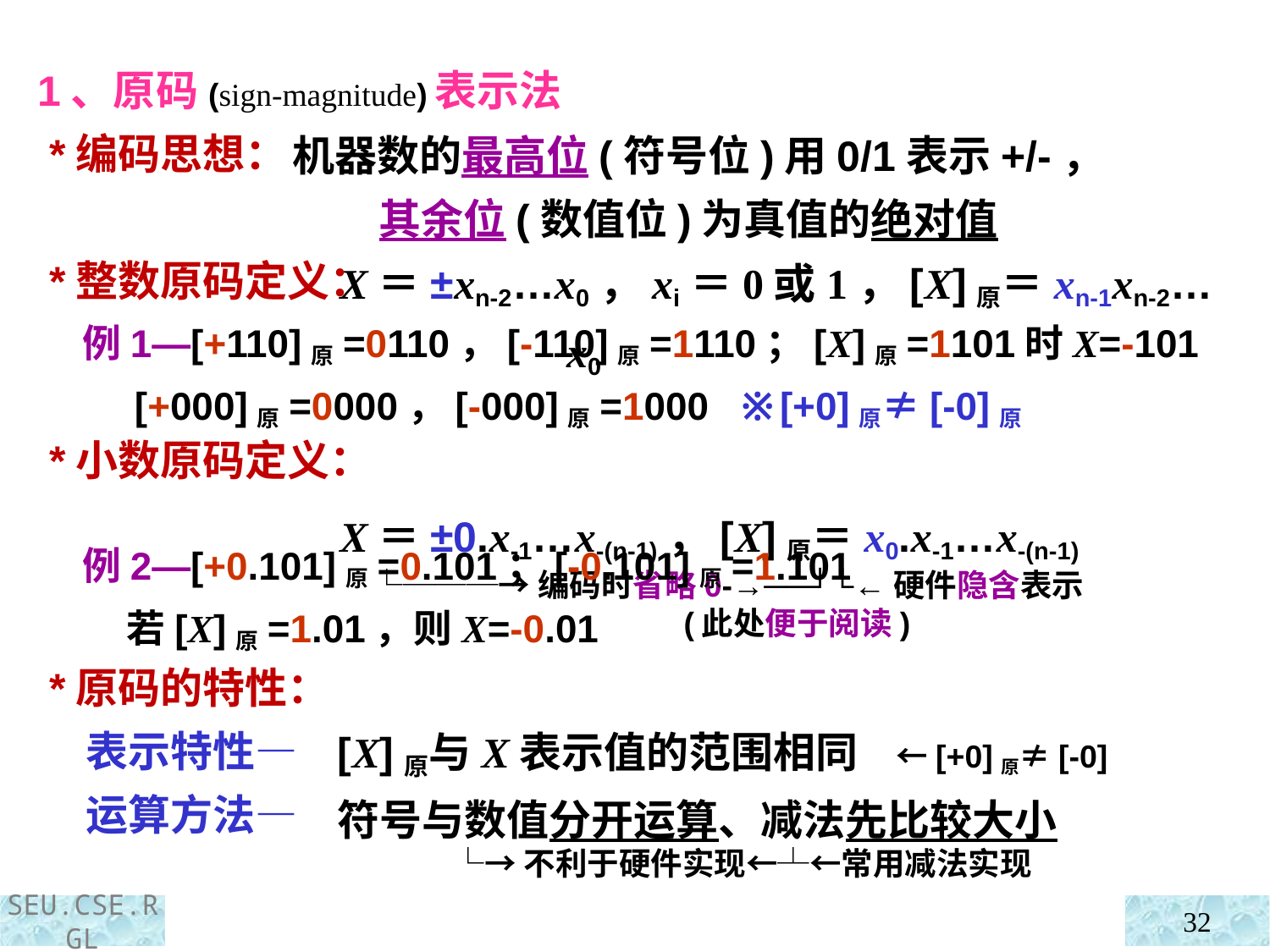

1、原码(sign-magnitude)表示法
 *编码思想：

 *整数原码定义：

 *小数原码定义：

 *原码的特性：
    表示特性—
    运算方法—
机器数的最高位(符号位)用0/1表示+/-，
        其余位(数值位)为真值的绝对值
    X＝±xn-2…x0，xi＝0或1，[X]原＝xn-1xn-2…x0

    X＝±0.x-1…x-(n-1)，[X]原＝x0.x-1…x-(n-1)
           └───→编码时省略0-→──┘└←硬件隐含表示
                                            (此处便于阅读)
    例1—[+110]原=0110，[-110]原=1110；[X]原=1101时X=-101
         [+000]原=0000，[-000]原=1000   ※[+0]原≠[-0]原
    例2—[+0.101]原=0.101；[-0.101]原=1.101
         若[X]原=1.01，则X=-0.01
[X]原与X表示值的范围相同    ←[+0]原≠[-0]
符号与数值分开运算、减法先比较大小
                └→不利于硬件实现←┴←常用减法实现
32